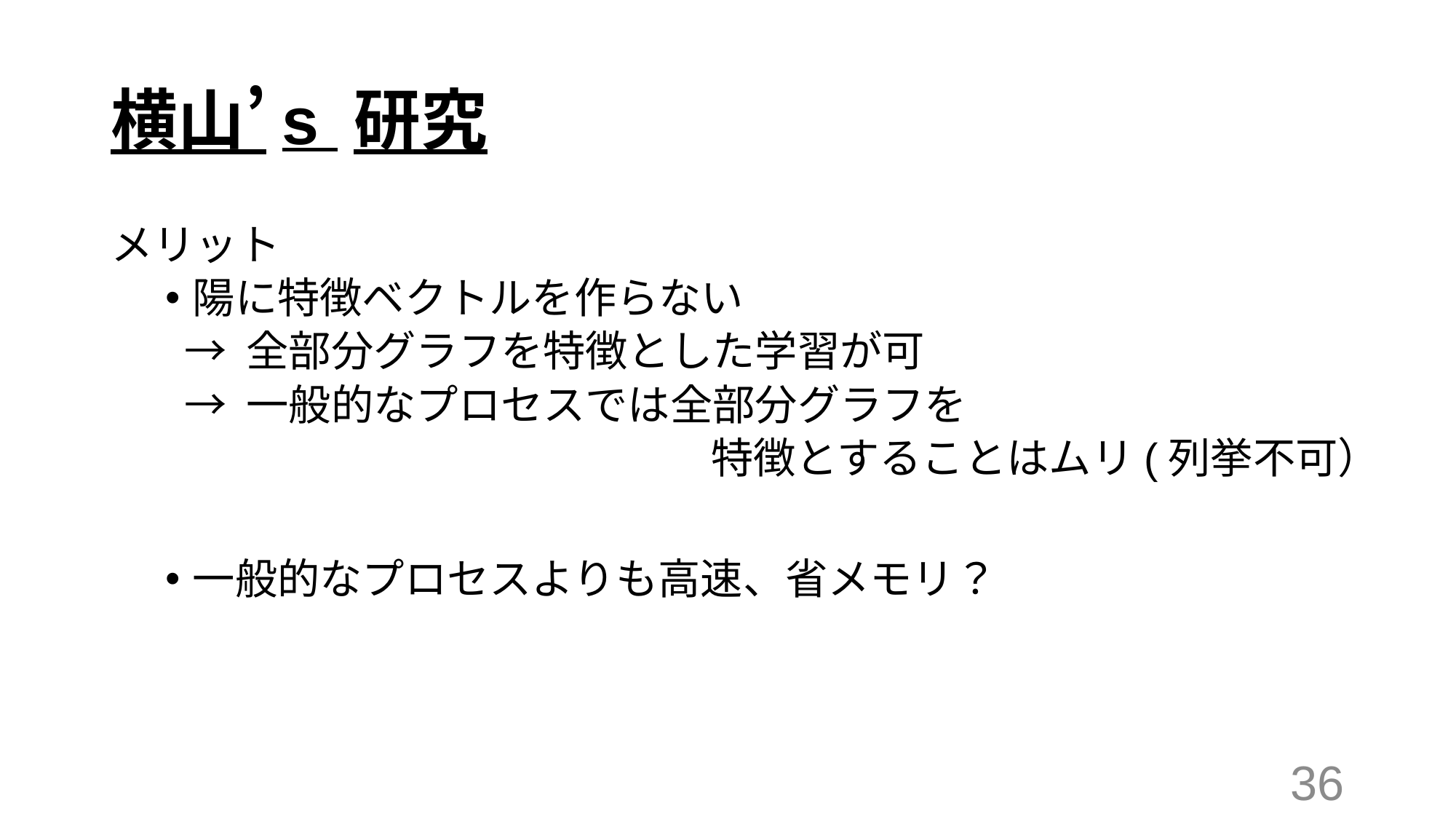

# 横山’s 研究
メリット
陽に特徴ベクトルを作らない
  → 全部分グラフを特徴とした学習が可
  → 一般的なプロセスでは全部分グラフを
	  				特徴とすることはムリ(列挙不可）

一般的なプロセスよりも高速、省メモリ？
36